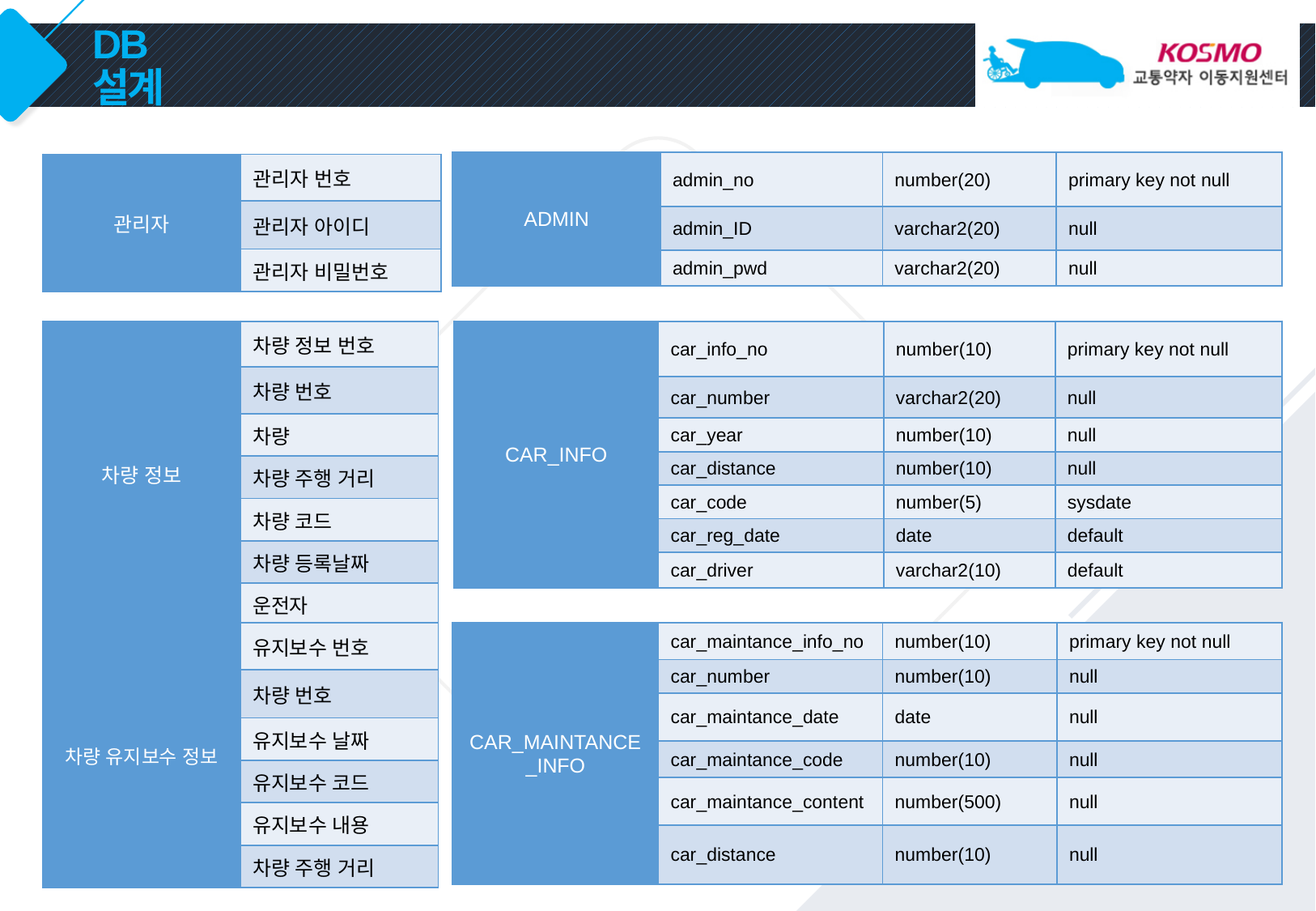

# DB 설계

| ADMIN | admin\_no | number(20) | primary key not null |
| --- | --- | --- | --- |
|  | admin\_ID | varchar2(20) | null |
|  | admin\_pwd | varchar2(20) | null |
| 관리자 | 관리자 번호 |
| --- | --- |
|  | 관리자 아이디 |
|  | 관리자 비밀번호 |
| CAR\_INFO | car\_info\_no | number(10) | primary key not null |
| --- | --- | --- | --- |
|  | car\_number | varchar2(20) | null |
|  | car\_year | number(10) | null |
|  | car\_distance | number(10) | null |
|  | car\_code | number(5) | sysdate |
|  | car\_reg\_date | date | default |
|  | car\_driver | varchar2(10) | default |
| 차량 정보 | 차량 정보 번호 |
| --- | --- |
|  | 차량 번호 |
|  | 차량 |
|  | 차량 주행 거리 |
|  | 차량 코드 |
|  | 차량 등록날짜 |
|  | 운전자 |

| CAR\_MAINTANCE \_INFO | car\_maintance\_info\_no | number(10) | primary key not null |
| --- | --- | --- | --- |
|  | car\_number | number(10) | null |
|  | car\_maintance\_date | date | null |
|  | car\_maintance\_code | number(10) | null |
|  | car\_maintance\_content | number(500) | null |
|  | car\_distance | number(10) | null |
| 차량 유지보수 정보 | 유지보수 번호 |
| --- | --- |
|  | 차량 번호 |
|  | 유지보수 날짜 |
|  | 유지보수 코드 |
|  | 유지보수 내용 |
|  | 차량 주행 거리 |